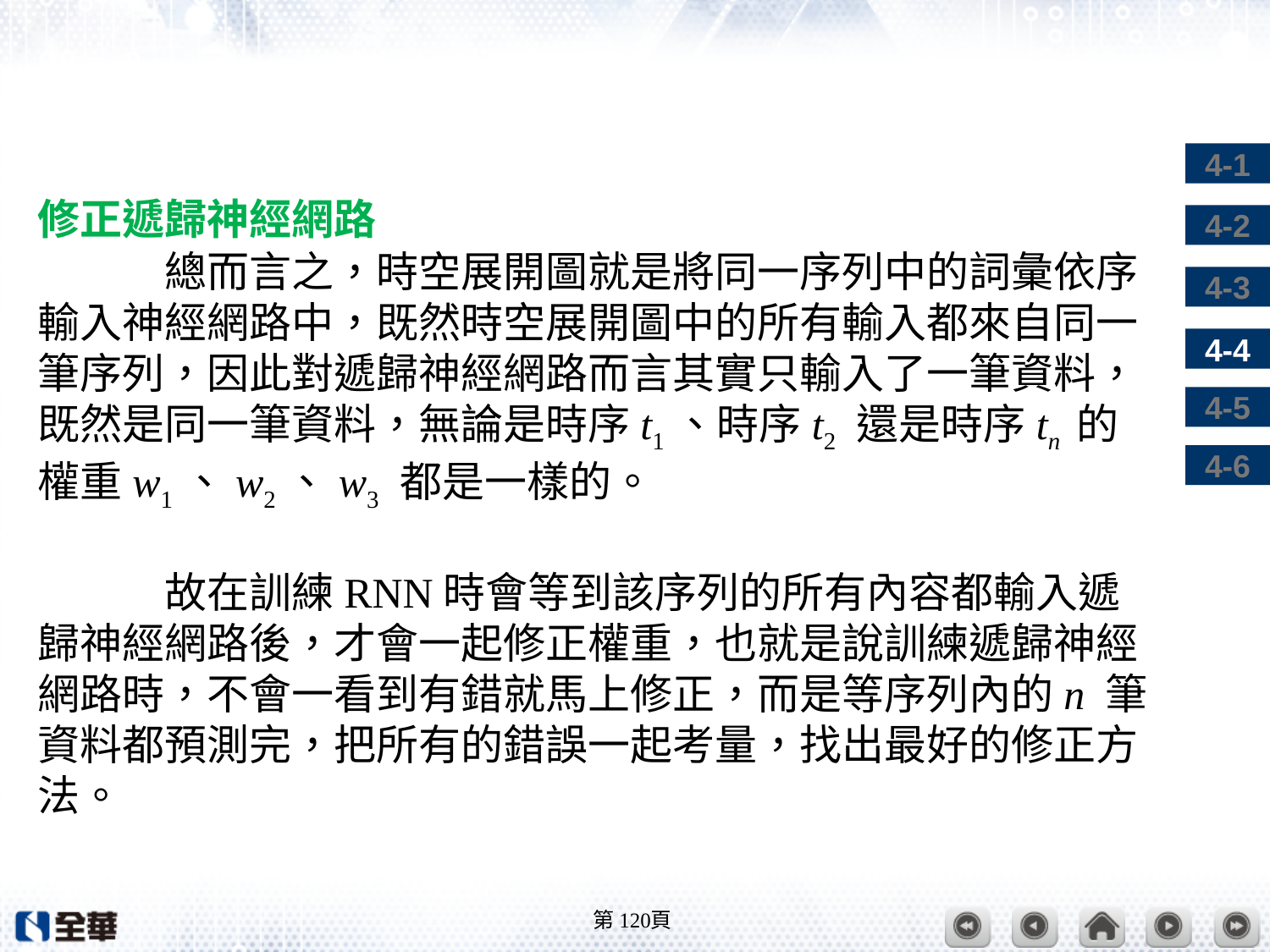

#
修正遞歸神經網路
	總而言之，時空展開圖就是將同一序列中的詞彙依序輸入神經網路中，既然時空展開圖中的所有輸入都來自同一筆序列，因此對遞歸神經網路而言其實只輸入了一筆資料，既然是同一筆資料，無論是時序t1、時序t2 還是時序tn 的權重w1、w2、w3 都是一樣的。

	故在訓練RNN時會等到該序列的所有內容都輸入遞歸神經網路後，才會一起修正權重，也就是說訓練遞歸神經網路時，不會一看到有錯就馬上修正，而是等序列內的n 筆資料都預測完，把所有的錯誤一起考量，找出最好的修正方法。